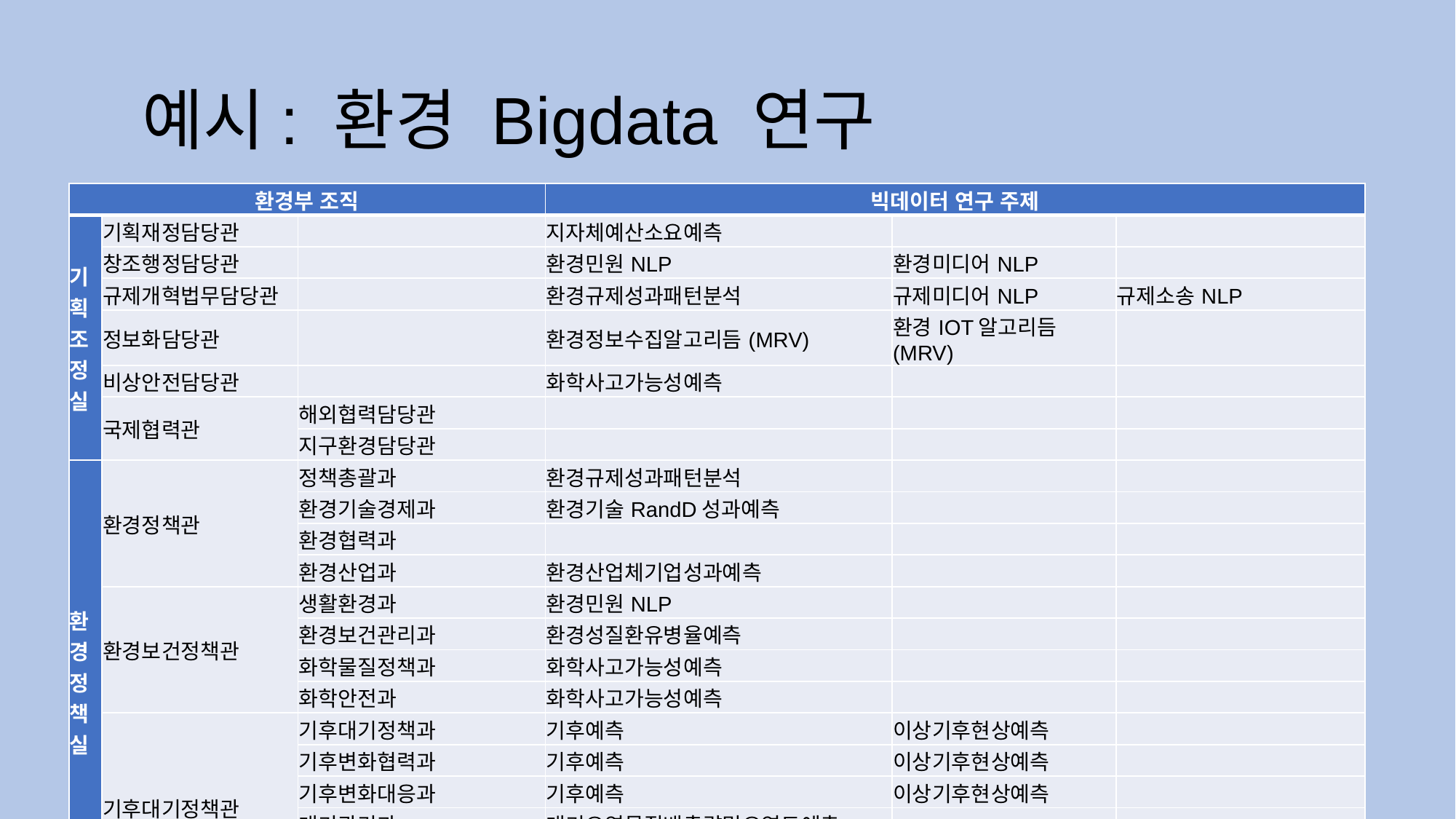

# 예시: 환경 Bigdata 연구
| 환경부 조직 |  |  | 빅데이터 연구 주제 |  |  |
| --- | --- | --- | --- | --- | --- |
| 기획조정실 | 기획재정담당관 |  | 지자체예산소요예측 |  |  |
|  | 창조행정담당관 |  | 환경민원NLP | 환경미디어NLP |  |
|  | 규제개혁법무담당관 |  | 환경규제성과패턴분석 | 규제미디어NLP | 규제소송NLP |
|  | 정보화담당관 |  | 환경정보수집알고리듬(MRV) | 환경IOT알고리듬(MRV) |  |
|  | 비상안전담당관 |  | 화학사고가능성예측 |  |  |
|  | 국제협력관 | 해외협력담당관 |  |  |  |
|  |  | 지구환경담당관 |  |  |  |
| 환경정책실 | 환경정책관 | 정책총괄과 | 환경규제성과패턴분석 |  |  |
|  |  | 환경기술경제과 | 환경기술RandD성과예측 |  |  |
|  |  | 환경협력과 |  |  |  |
|  |  | 환경산업과 | 환경산업체기업성과예측 |  |  |
|  | 환경보건정책관 | 생활환경과 | 환경민원NLP |  |  |
|  |  | 환경보건관리과 | 환경성질환유병율예측 |  |  |
|  |  | 화학물질정책과 | 화학사고가능성예측 |  |  |
|  |  | 화학안전과 | 화학사고가능성예측 |  |  |
|  | 기후대기정책관 | 기후대기정책과 | 기후예측 | 이상기후현상예측 |  |
|  |  | 기후변화협력과 | 기후예측 | 이상기후현상예측 |  |
|  |  | 기후변화대응과 | 기후예측 | 이상기후현상예측 |  |
|  |  | 대기관리과 | 대기오염물질배출량및오염도예측 |  |  |
|  |  | 교통환경과 | 교통부문대기오염물질배출량예측 |  |  |
|  |  | 신기후체제대응팀 |  |  |  |
7